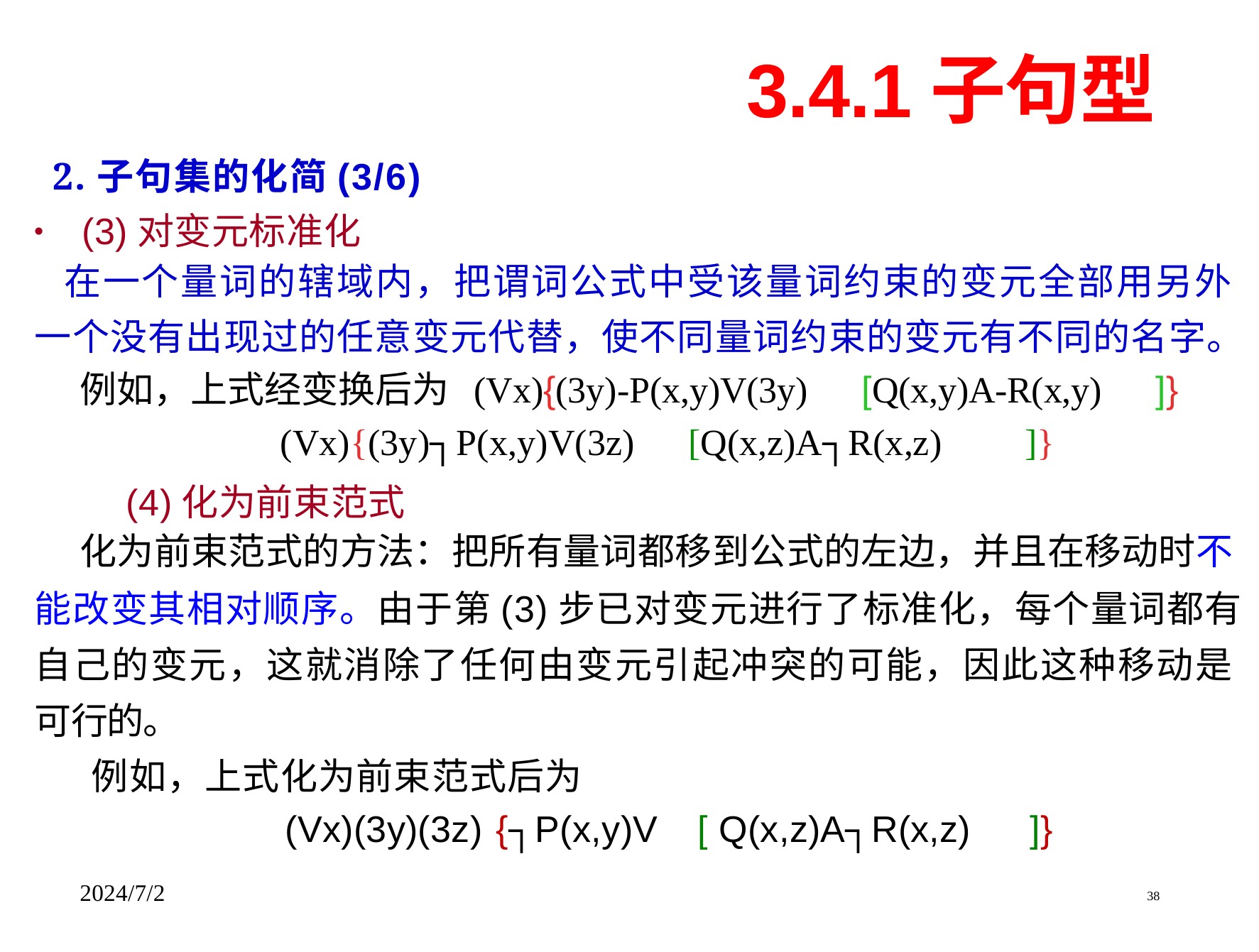

3.4.1子句型
2.子句集的化简(3/6)
●             (3)对变元标准化
在一个量词的辖域内，把谓词公式中受该量词约束的变元全部用另外
一个没有出现过的任意变元代替，使不同量词约束的变元有不同的名字。
例如，上式经变换后为 (Vx){(3y)-P(x,y)V(3y)      [Q(x,y)A-R(x,y)      ]}
(Vx){(3y)┐P(x,y)V(3z)     [Q(x,z)A┐R(x,z)         ]}
(4)化为前束范式
化为前束范式的方法：把所有量词都移到公式的左边，并且在移动时不
能改变其相对顺序。由于第(3)步已对变元进行了标准化，每个量词都有  自己的变元，这就消除了任何由变元引起冲突的可能，因此这种移动是  可行的。
例如，上式化为前束范式后为
(Vx)(3y)(3z) {┐P(x,y)V   [ Q(x,z)A┐R(x,z)     ]}

2024/7/2                                                                                                                                                                    38